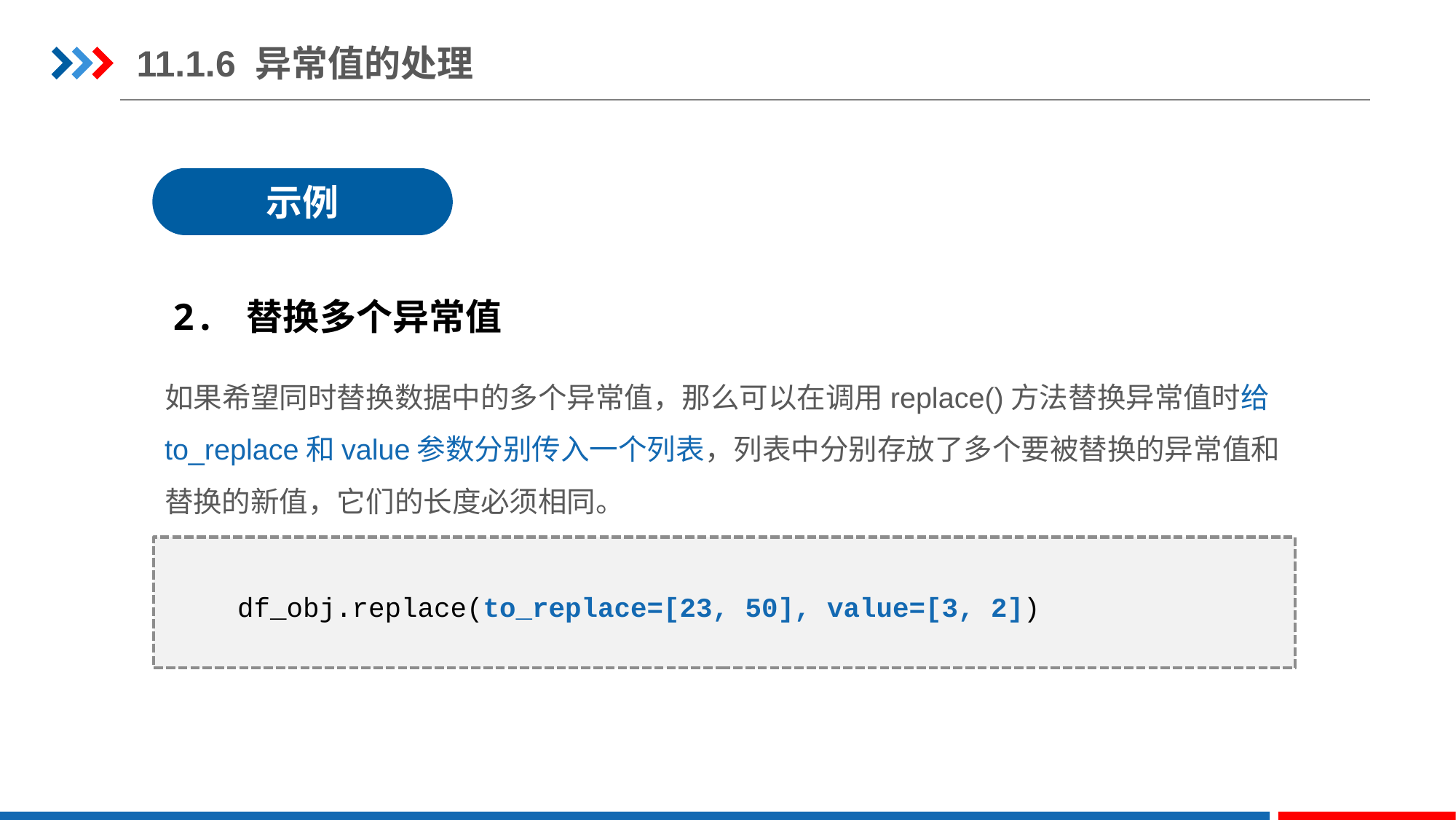

11.1.6 异常值的处理
示例
2. 替换多个异常值
如果希望同时替换数据中的多个异常值，那么可以在调用replace()方法替换异常值时给to_replace和value参数分别传入一个列表，列表中分别存放了多个要被替换的异常值和替换的新值，它们的长度必须相同。

df_obj.replace(to_replace=[23, 50], value=[3, 2])